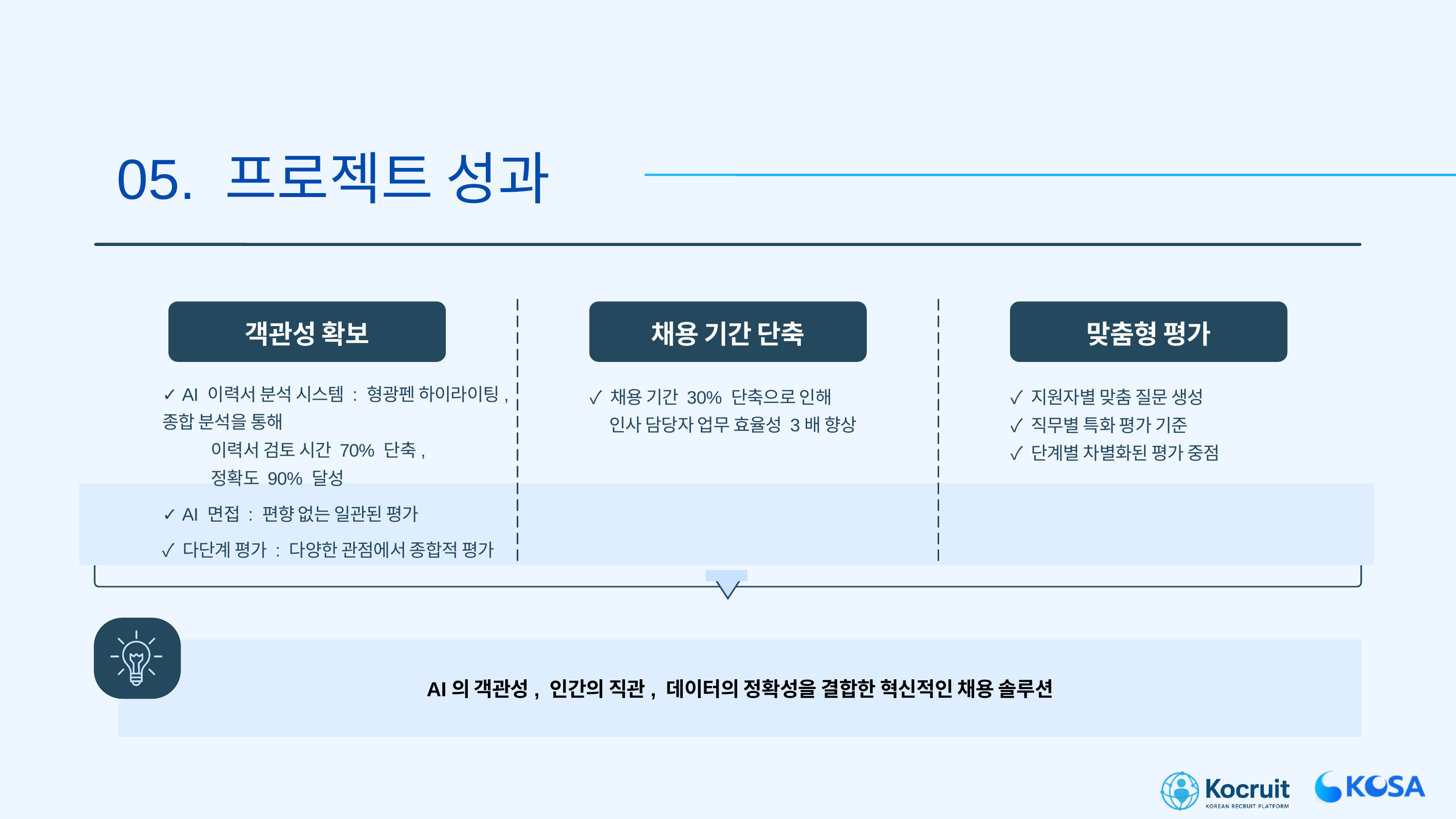

05. 프로젝트 성과

객관성 확보
채용 기간 단축
맞춤형 평가
✓ AI 이력서 분석 시스템 : 형광펜 하이라이팅, 종합 분석을 통해
            이력서 검토 시간 70% 단축,
            정확도 90% 달성

✓ AI 면접 : 편향 없는 일관된 평가

✓ 다단계 평가 : 다양한 관점에서 종합적 평가

✓ 채용 기간 30% 단축으로 인해
    인사 담당자 업무 효율성 3배 향상
✓ 지원자별 맞춤 질문 생성
✓ 직무별 특화 평가 기준
✓ 단계별 차별화된 평가 중점

AI의 객관성, 인간의 직관, 데이터의 정확성을 결합한 혁신적인 채용 솔루션